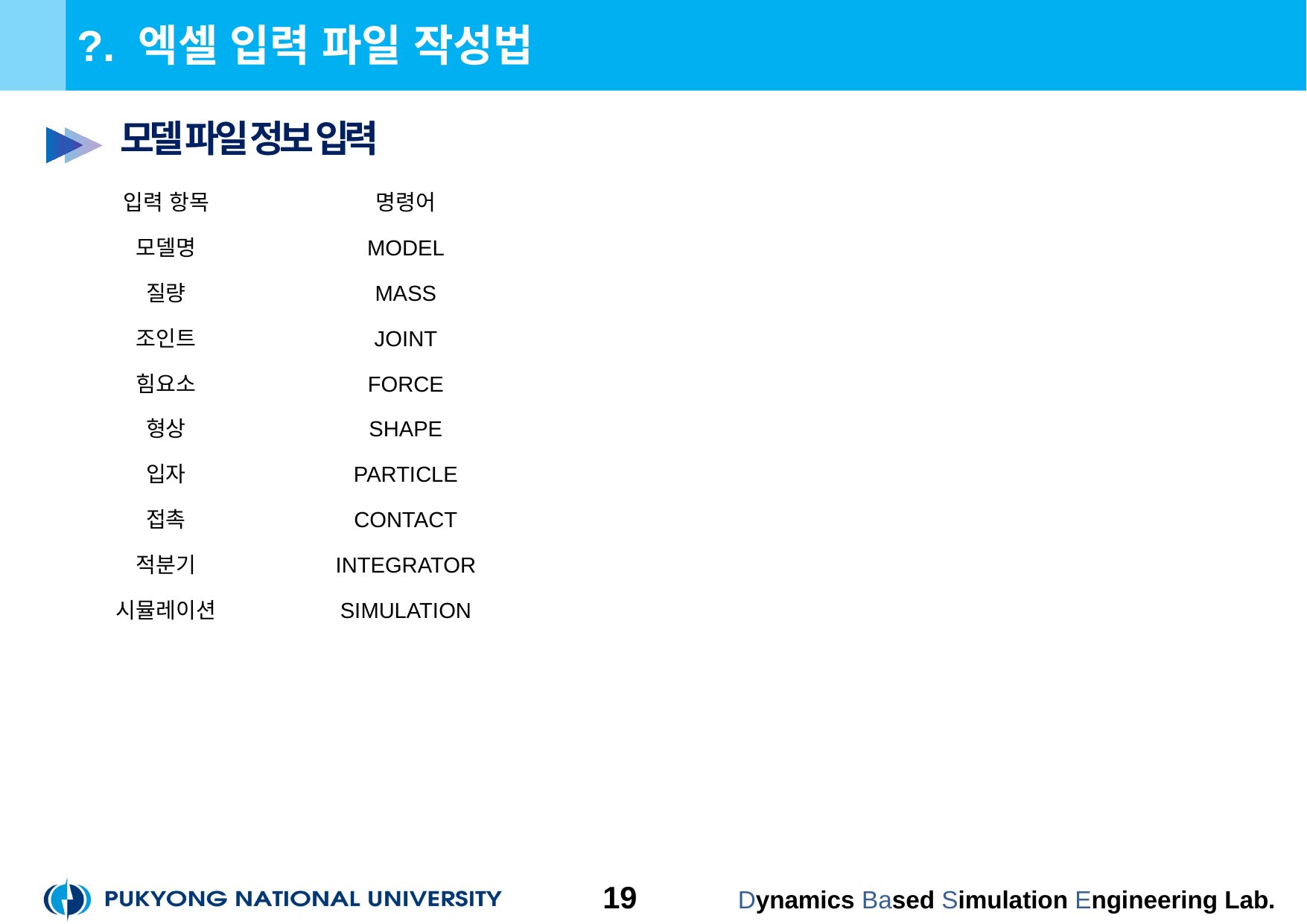

# ?. 엑셀 입력 파일 작성법
 모델 파일 정보 입력

| 입력 항목 | 명령어 |
| --- | --- |
| 모델명 | MODEL |
| 질량 | MASS |
| 조인트 | JOINT |
| 힘요소 | FORCE |
| 형상 | SHAPE |
| 입자 | PARTICLE |
| 접촉 | CONTACT |
| 적분기 | INTEGRATOR |
| 시뮬레이션 | SIMULATION |
19